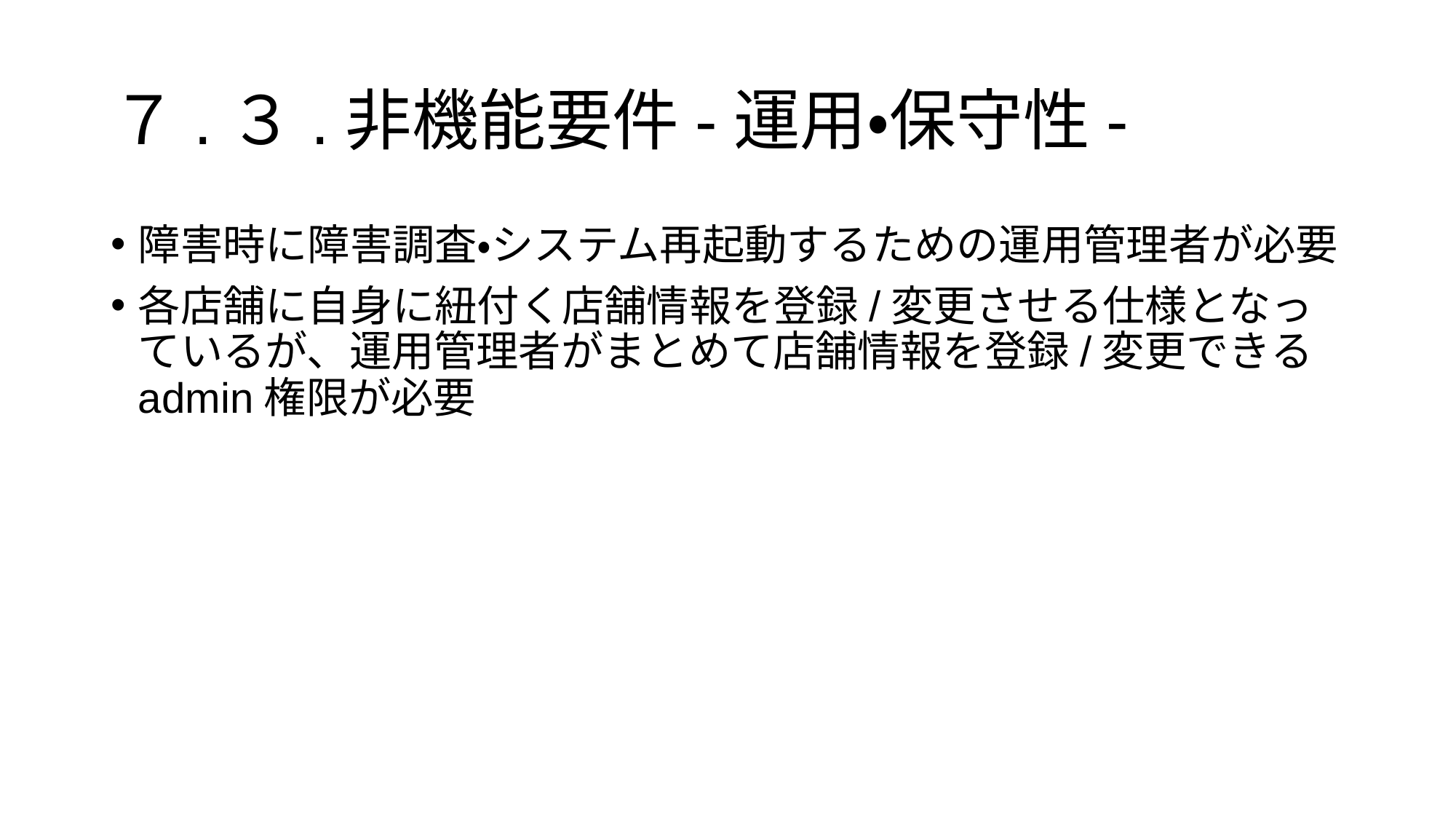

# ７.３.非機能要件-運用・保守性-
障害時に障害調査・システム再起動するための運用管理者が必要
各店舗に自身に紐付く店舗情報を登録/変更させる仕様となっているが、運用管理者がまとめて店舗情報を登録/変更できるadmin権限が必要